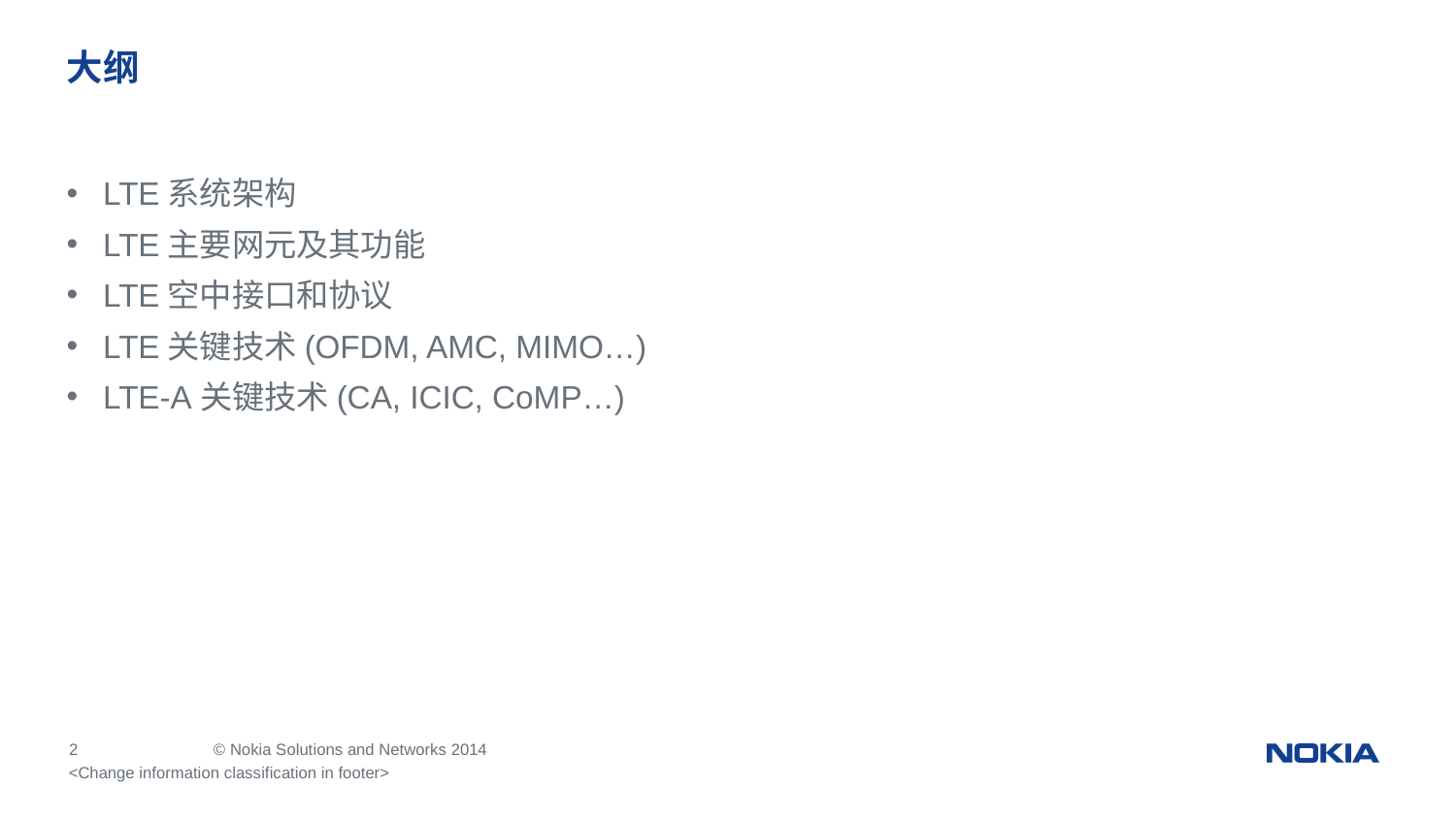

# 大纲

LTE系统架构
LTE主要网元及其功能
LTE空中接口和协议
LTE关键技术(OFDM, AMC, MIMO…)
LTE-A关键技术(CA, ICIC, CoMP…)

<Change information classification in footer>